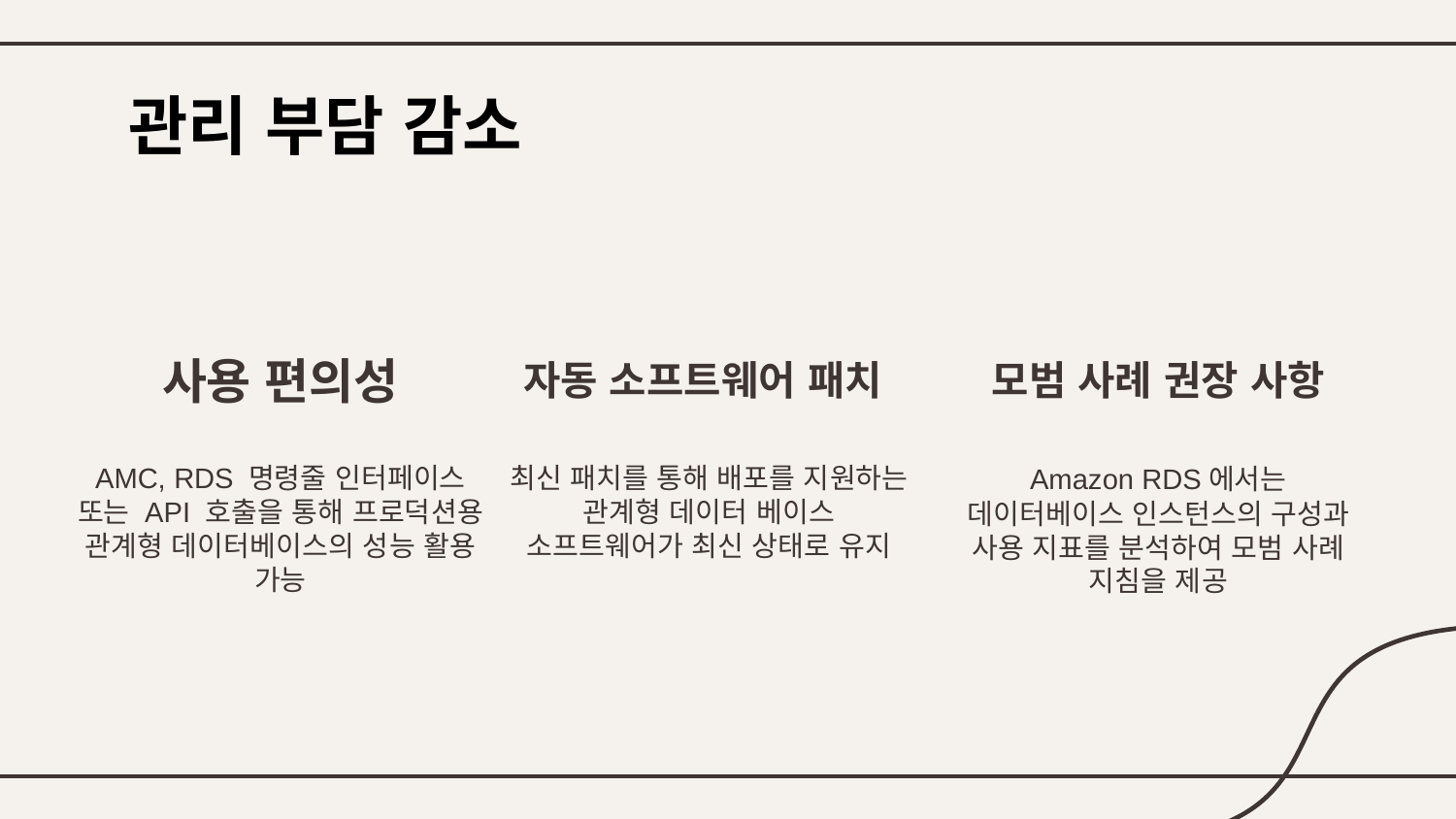

# 관리 부담 감소
사용 편의성
자동 소프트웨어 패치
모범 사례 권장 사항
최신 패치를 통해 배포를 지원하는 관계형 데이터 베이스 소프트웨어가 최신 상태로 유지
AMC, RDS 명령줄 인터페이스 또는 API 호출을 통해 프로덕션용 관계형 데이터베이스의 성능 활용 가능
Amazon RDS에서는 데이터베이스 인스턴스의 구성과 사용 지표를 분석하여 모범 사례 지침을 제공